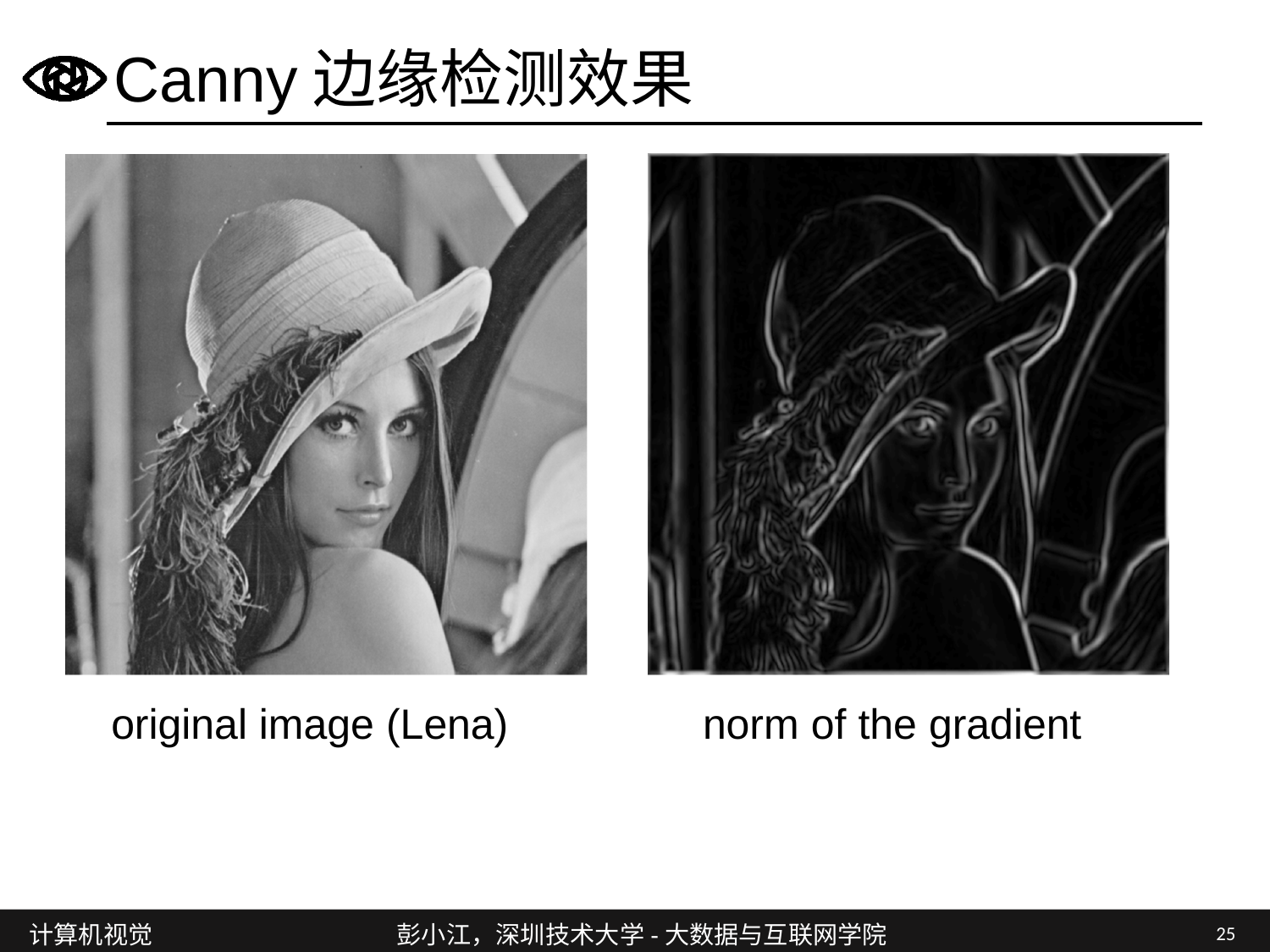

# Canny边缘检测效果

norm of the gradient
original image (Lena)